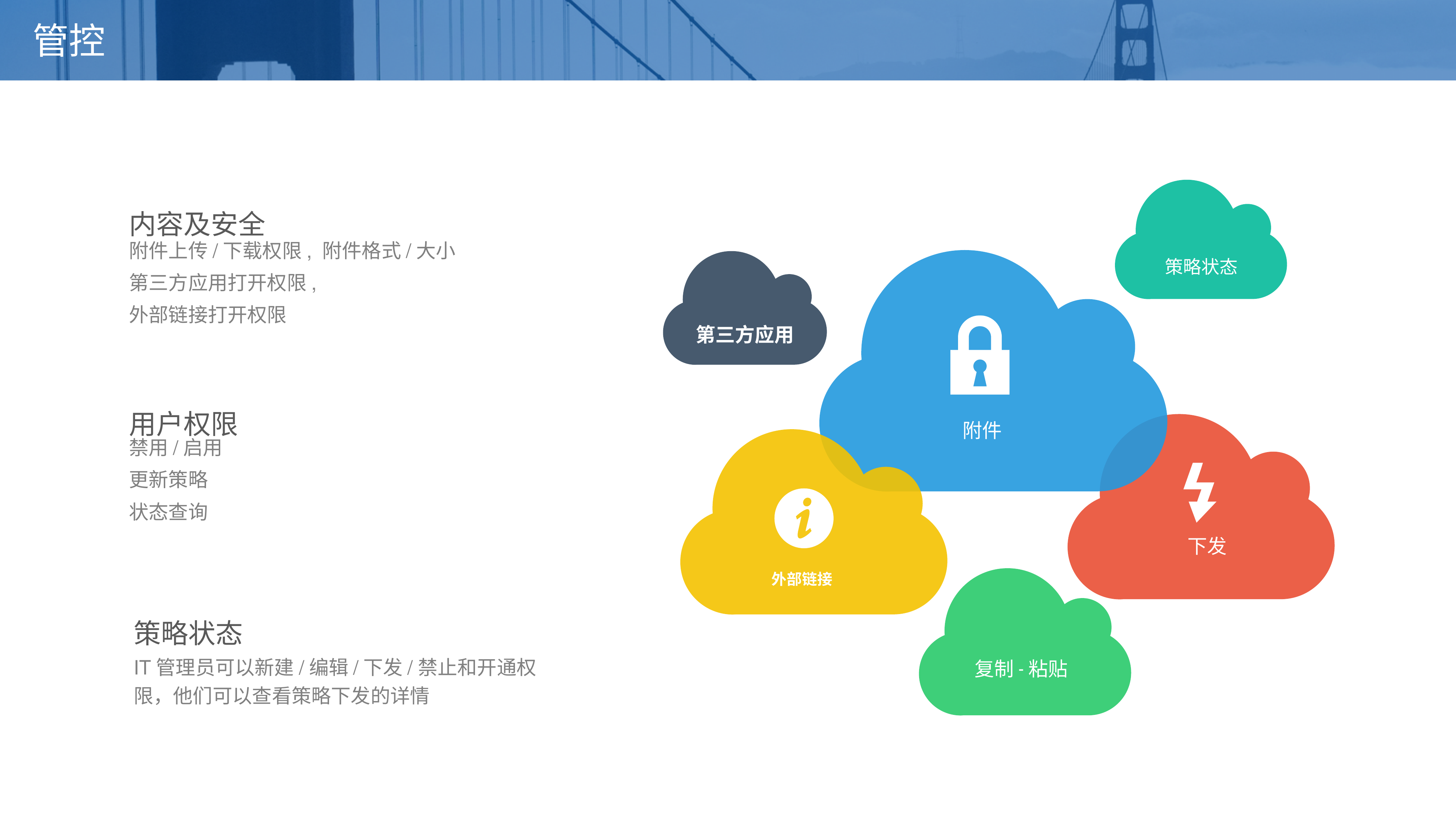

# 管控
15

内容及安全
附件上传/下载权限, 附件格式/大小
第三方应用打开权限,
外部链接打开权限
策略状态

第三方应用

用户权限
禁用/启用
更新策略
状态查询
附件

 下发
外部链接

策略状态
IT管理员可以新建/编辑/下发/禁止和开通权限，他们可以查看策略下发的详情
复制-粘贴